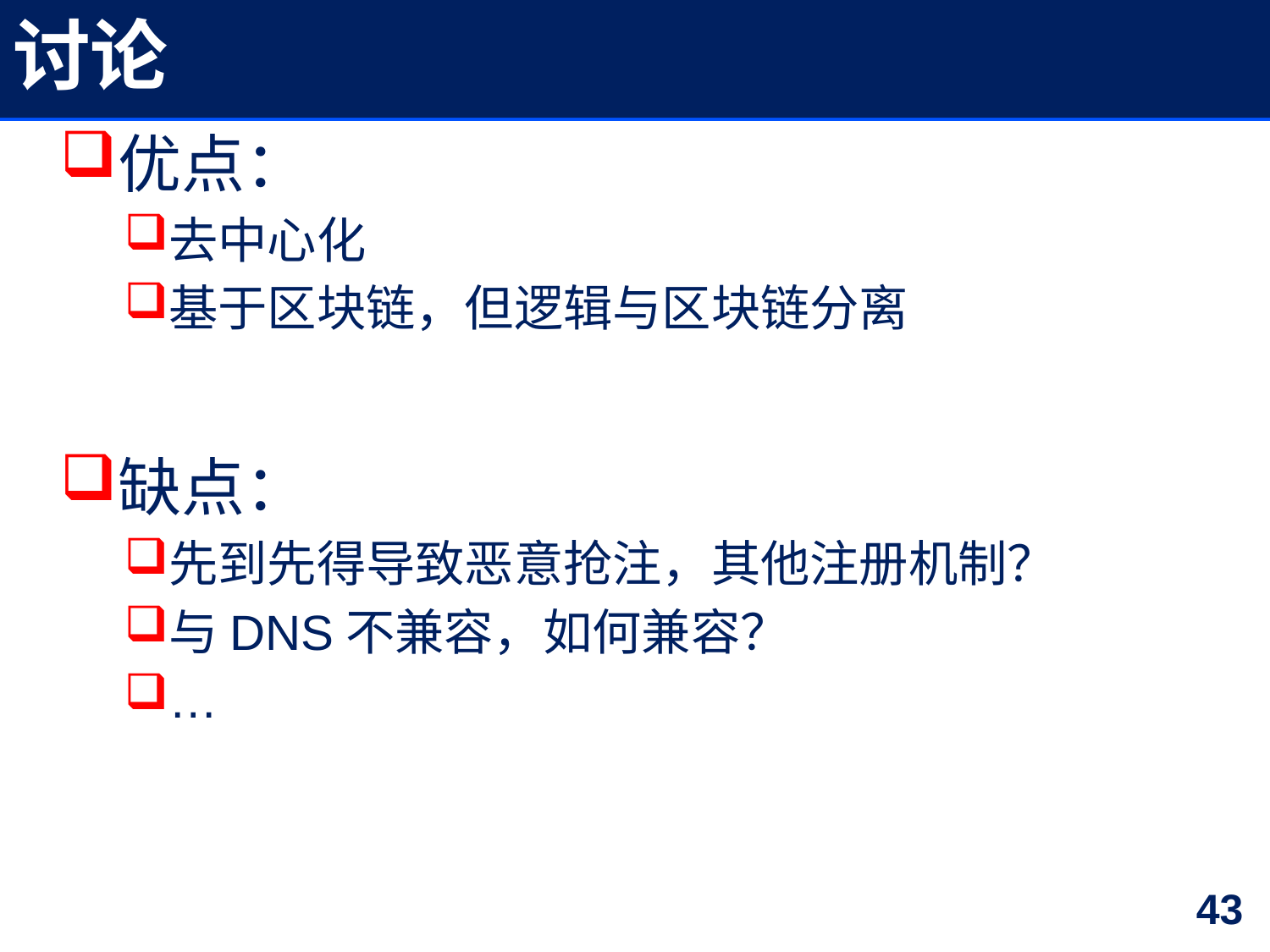

# 讨论
优点：
去中心化
基于区块链，但逻辑与区块链分离

缺点：
先到先得导致恶意抢注，其他注册机制？
与DNS不兼容，如何兼容？
…
43